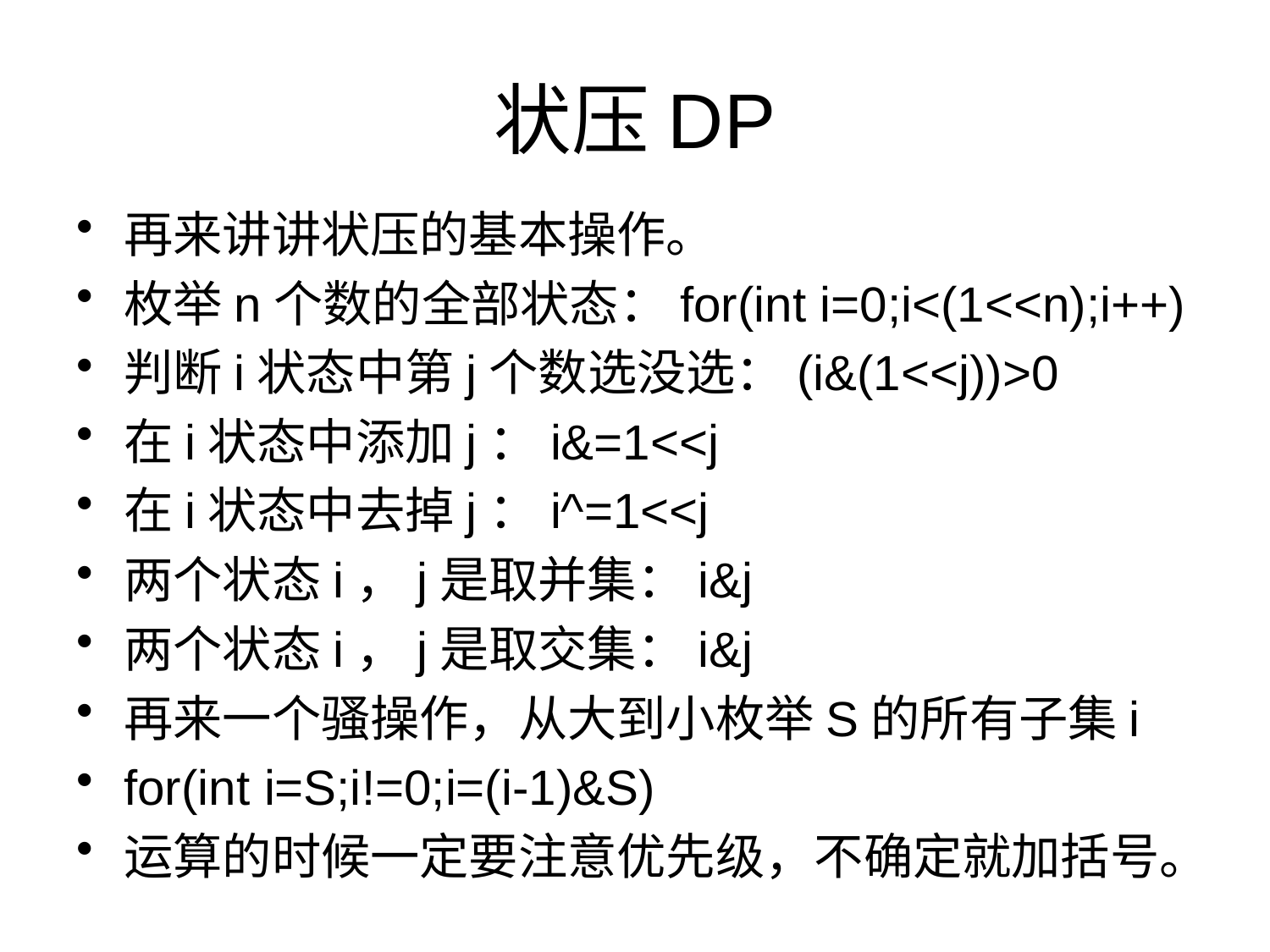

# 状压DP
再来讲讲状压的基本操作。
枚举n个数的全部状态：for(int i=0;i<(1<<n);i++)
判断i状态中第j个数选没选：(i&(1<<j))>0
在i状态中添加j：i&=1<<j
在i状态中去掉j：i^=1<<j
两个状态i，j是取并集：i&j
两个状态i，j是取交集：i&j
再来一个骚操作，从大到小枚举S的所有子集i
for(int i=S;i!=0;i=(i-1)&S)
运算的时候一定要注意优先级，不确定就加括号。